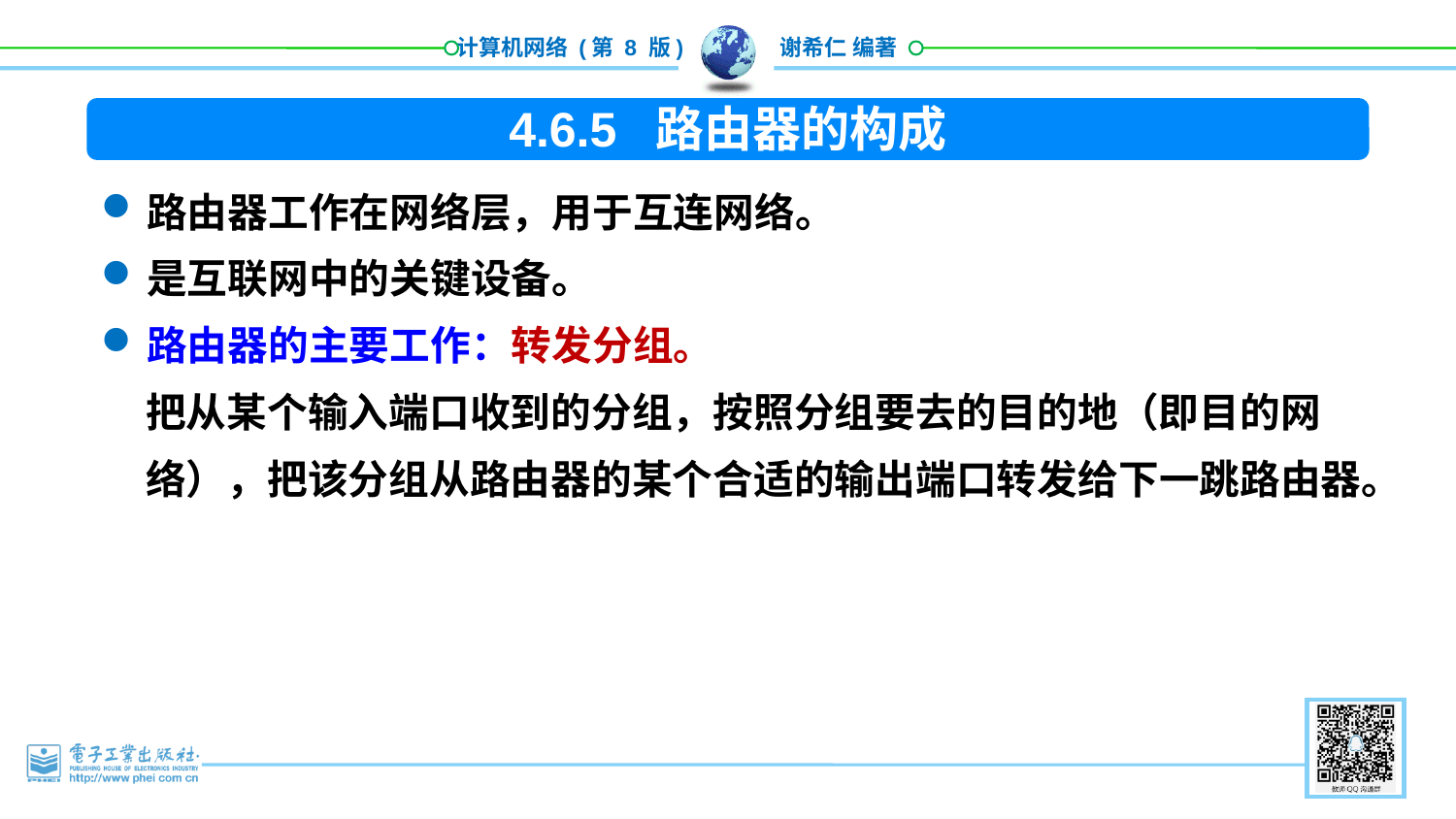

4.6.5  路由器的构成

路由器工作在网络层，用于互连网络。
是互联网中的关键设备。
路由器的主要工作：转发分组。
把从某个输入端口收到的分组，按照分组要去的目的地（即目的网络），把该分组从路由器的某个合适的输出端口转发给下一跳路由器。